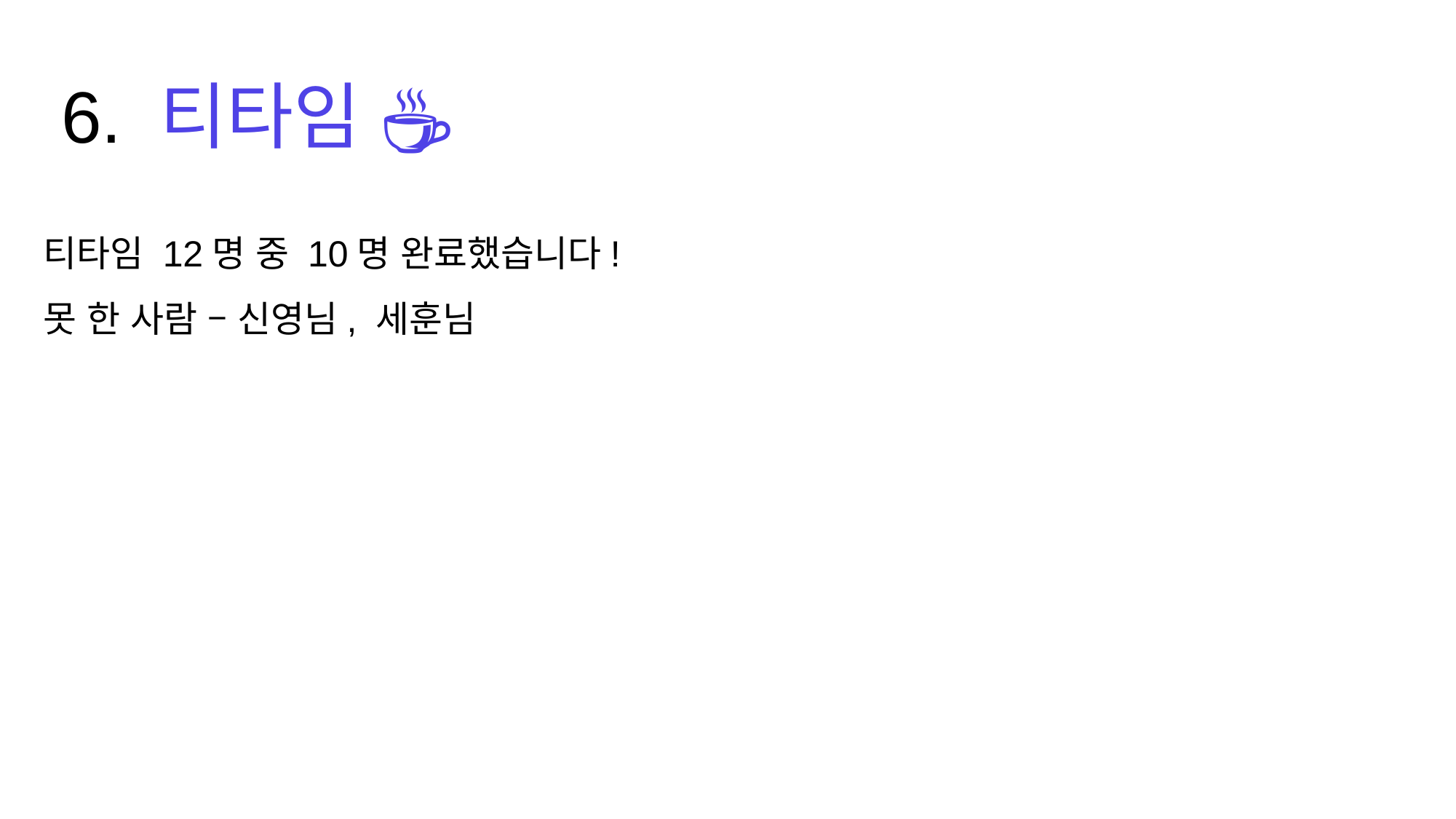

6. 티타임 ☕️
티타임 12명 중 10명 완료했습니다!
못 한 사람 – 신영님, 세훈님